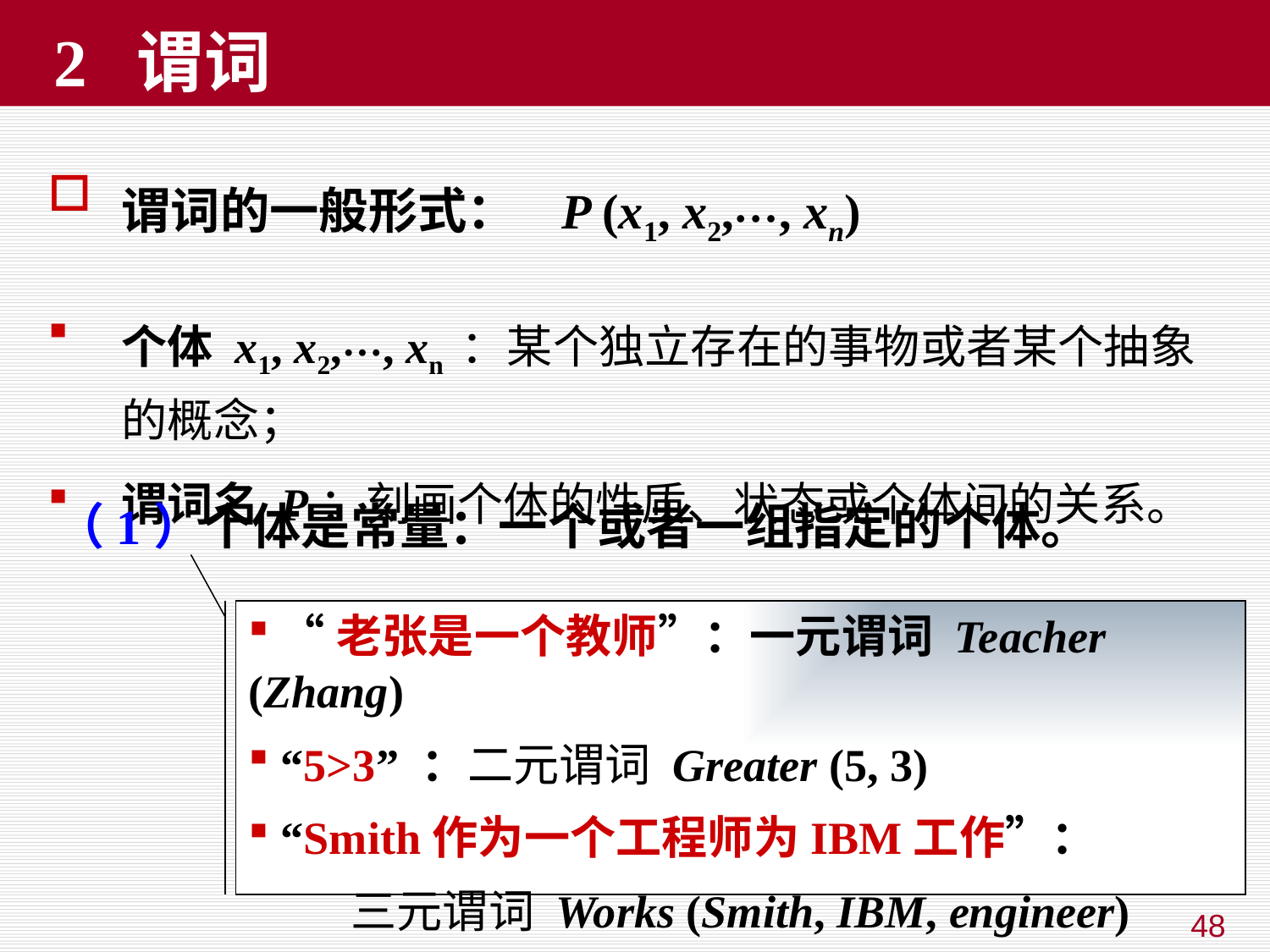

# 2  谓词

谓词的一般形式：   P (x1, x2,…, xn)
个体 x1, x2,…, xn ：某个独立存在的事物或者某个抽象的概念；
谓词名 P：刻画个体的性质、状态或个体间的关系。

（1）个体是常量：一个或者一组指定的个体。
 “老张是一个教师”：一元谓词 Teacher (Zhang)
 “5>3” ：二元谓词 Greater (5, 3)
 “Smith作为一个工程师为IBM工作”：
三元谓词 Works (Smith, IBM, engineer)
48